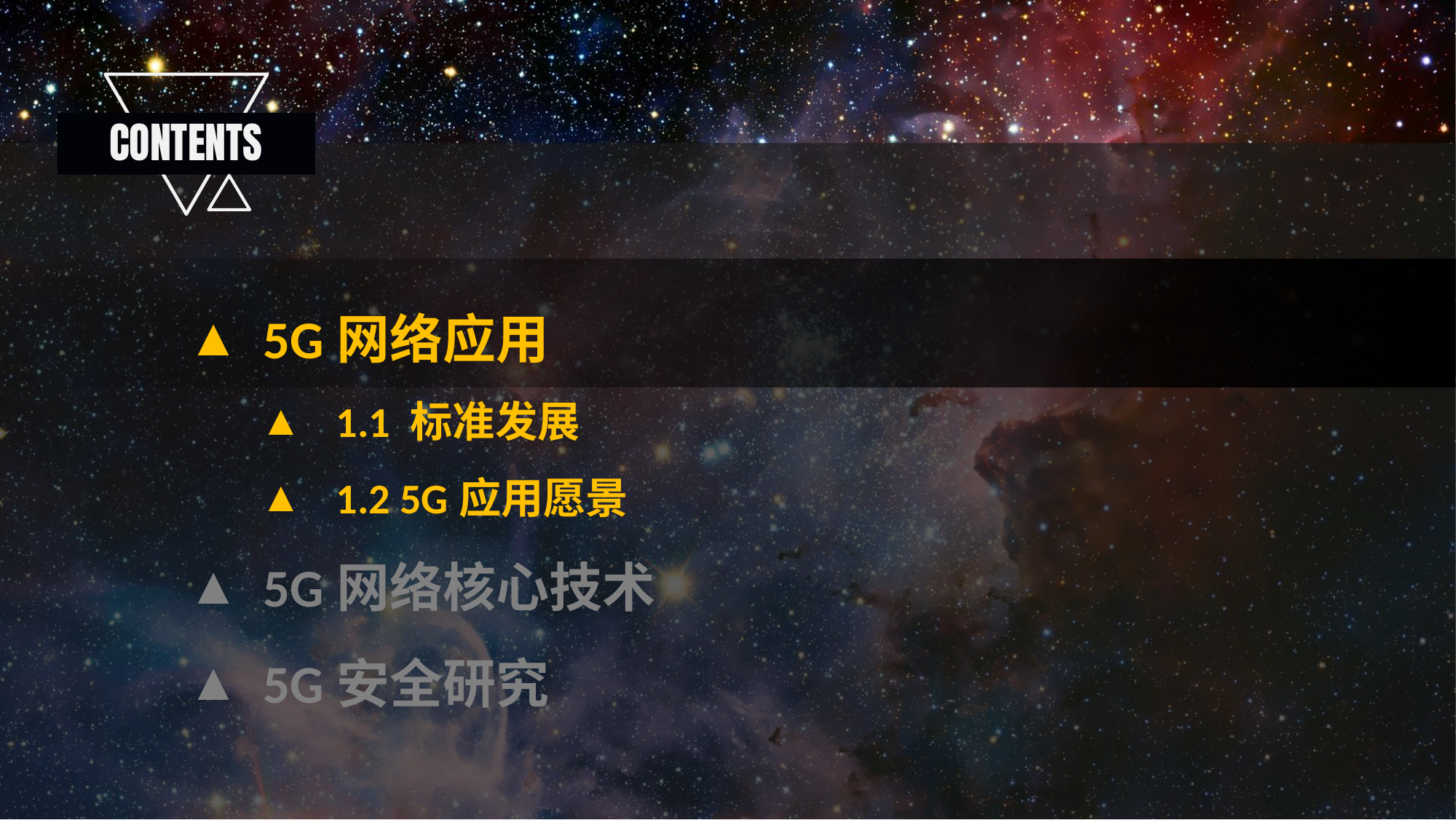

5G网络应用
1.1 标准发展
1.2 5G应用愿景
5G网络核心技术
5G安全研究